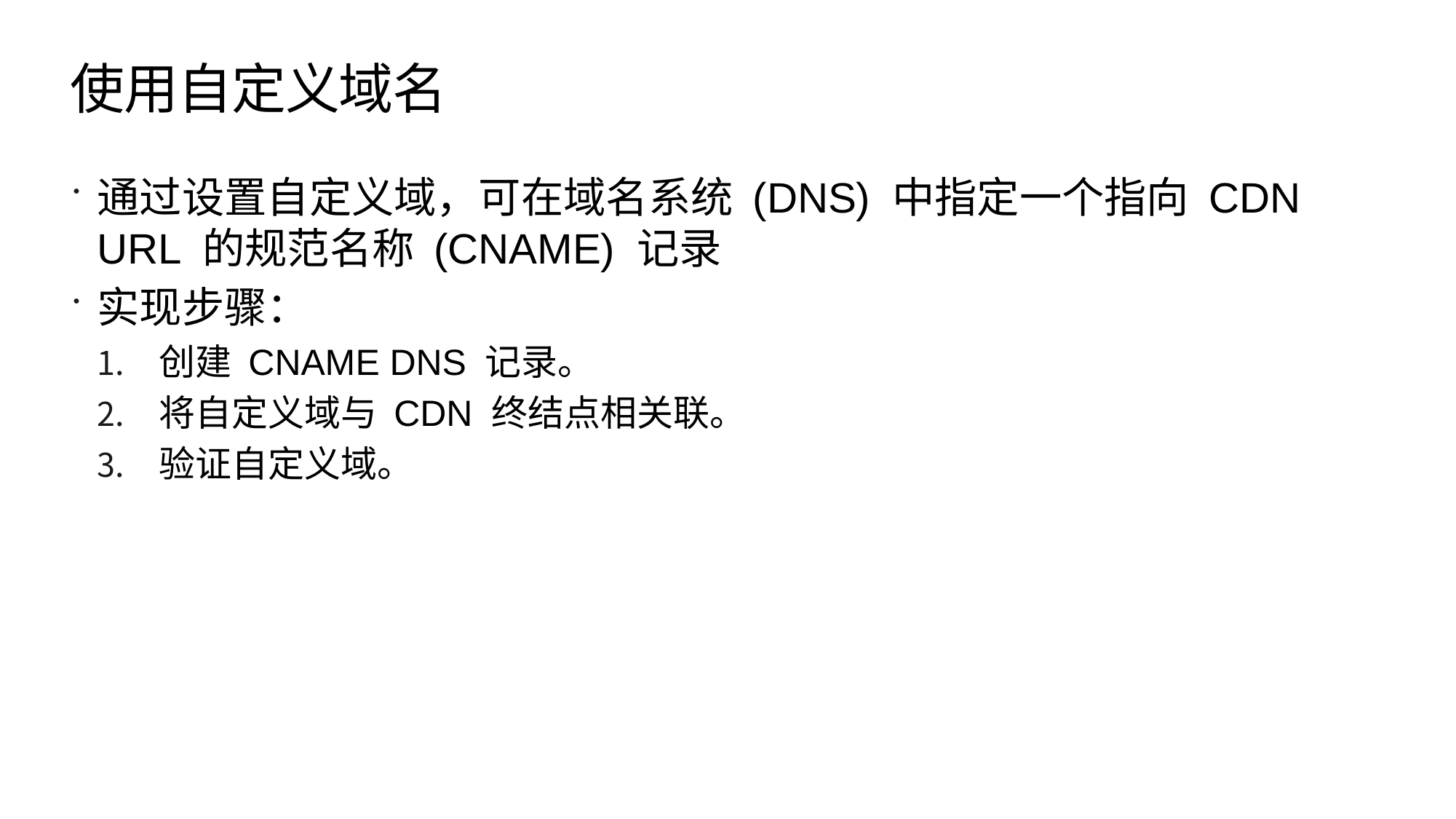

# 使用自定义域名
通过设置自定义域，可在域名系统 (DNS) 中指定一个指向 CDN URL 的规范名称 (CNAME) 记录
实现步骤：
创建 CNAME DNS 记录。
将自定义域与 CDN 终结点相关联。
验证自定义域。